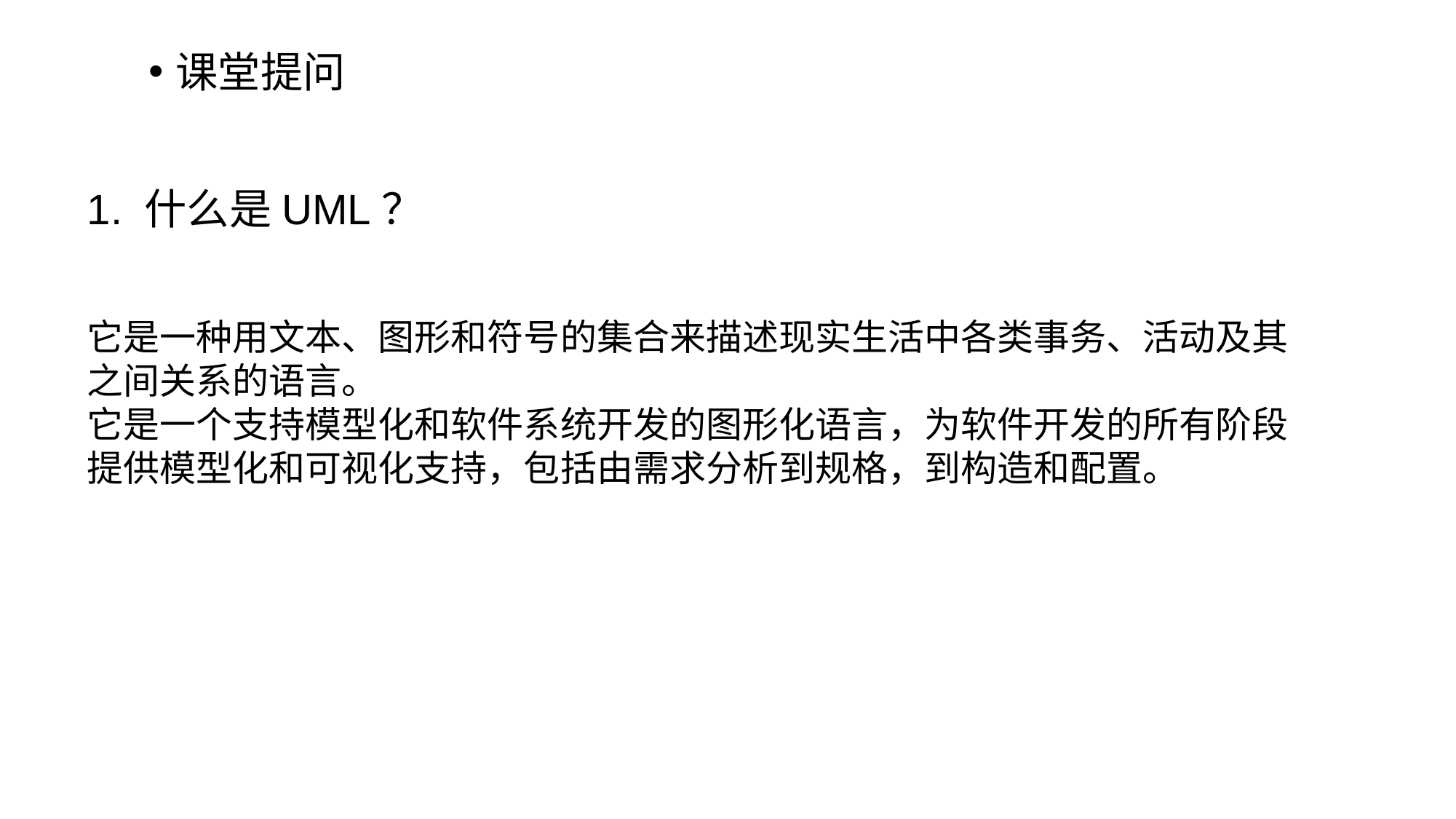

课堂提问
1. 什么是UML？
它是一种用文本、图形和符号的集合来描述现实生活中各类事务、活动及其之间关系的语言。
它是一个支持模型化和软件系统开发的图形化语言，为软件开发的所有阶段提供模型化和可视化支持，包括由需求分析到规格，到构造和配置。